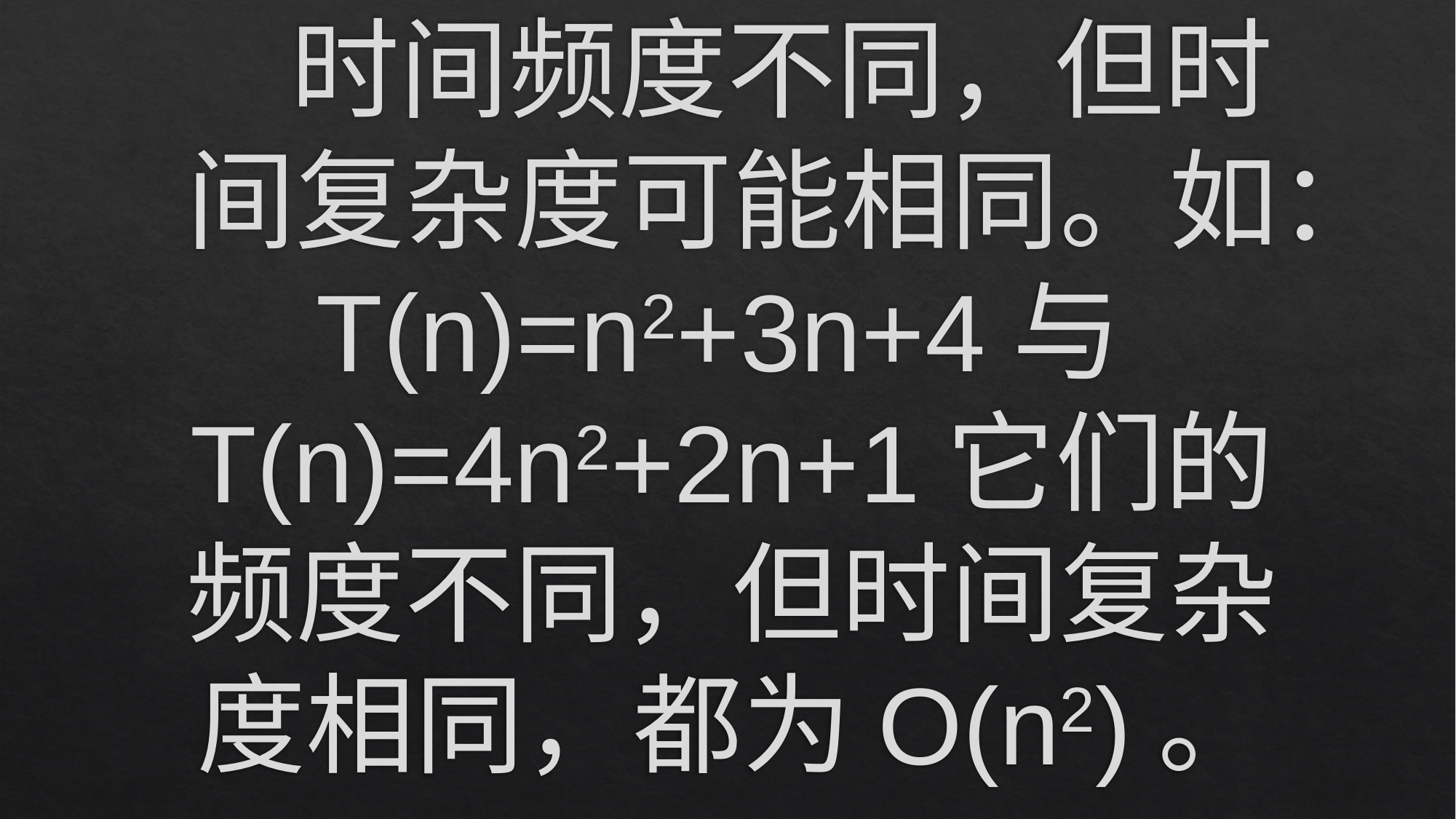

# 时间频度不同，但时间复杂度可能相同。如：T(n)=n2+3n+4与T(n)=4n2+2n+1它们的频度不同，但时间复杂度相同，都为O(n2)。